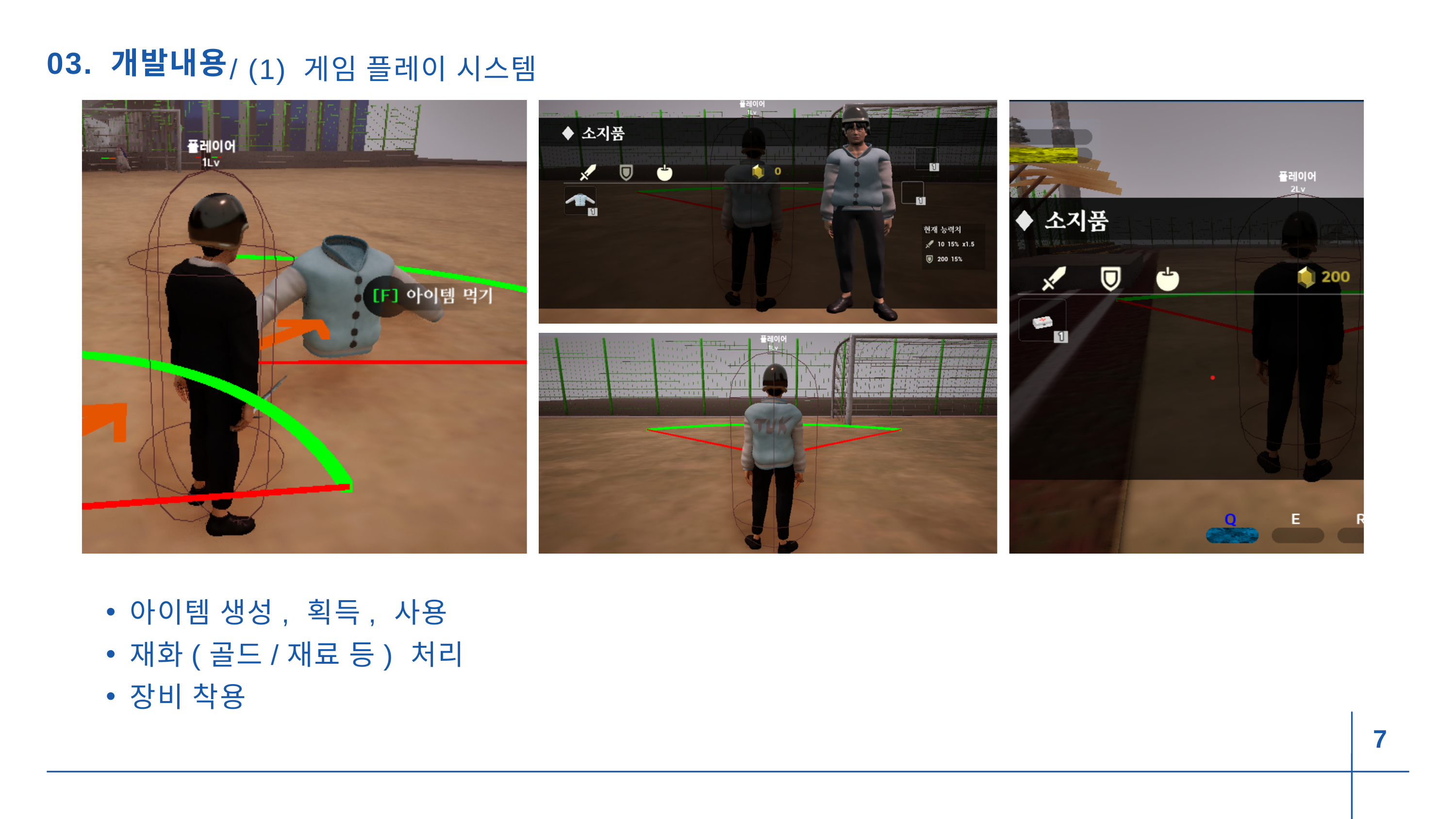

/ (1) 게임 플레이 시스템
03. 개발내용

아이템 생성, 획득, 사용
재화(골드/재료 등) 처리
장비 착용

7